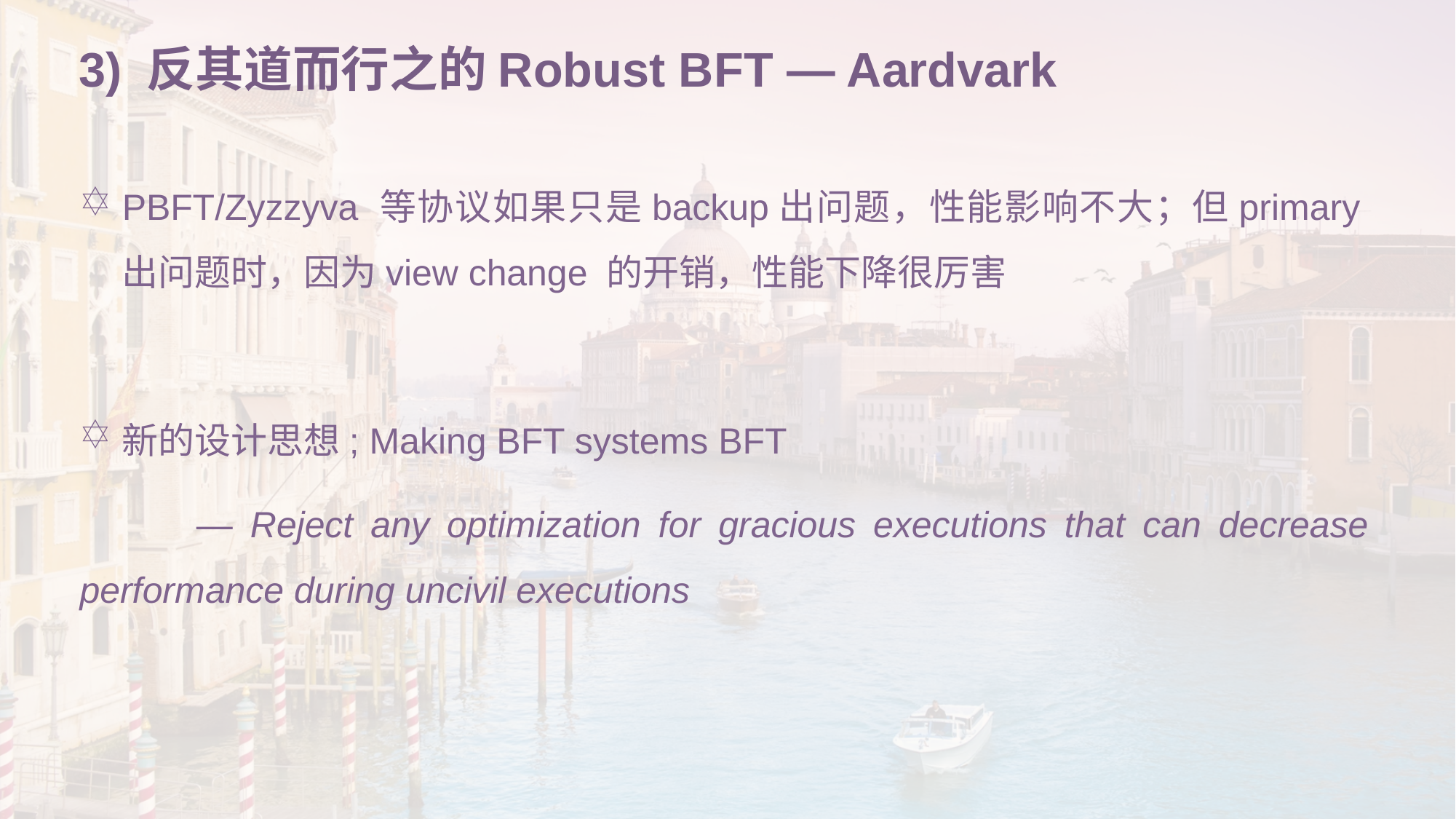

# 3) 反其道而行之的Robust BFT — Aardvark
PBFT/Zyzzyva 等协议如果只是backup出问题，性能影响不大；但primary出问题时，因为view change 的开销，性能下降很厉害

新的设计思想; Making BFT systems BFT
 	— Reject any optimization for gracious executions that can decrease performance during uncivil executions